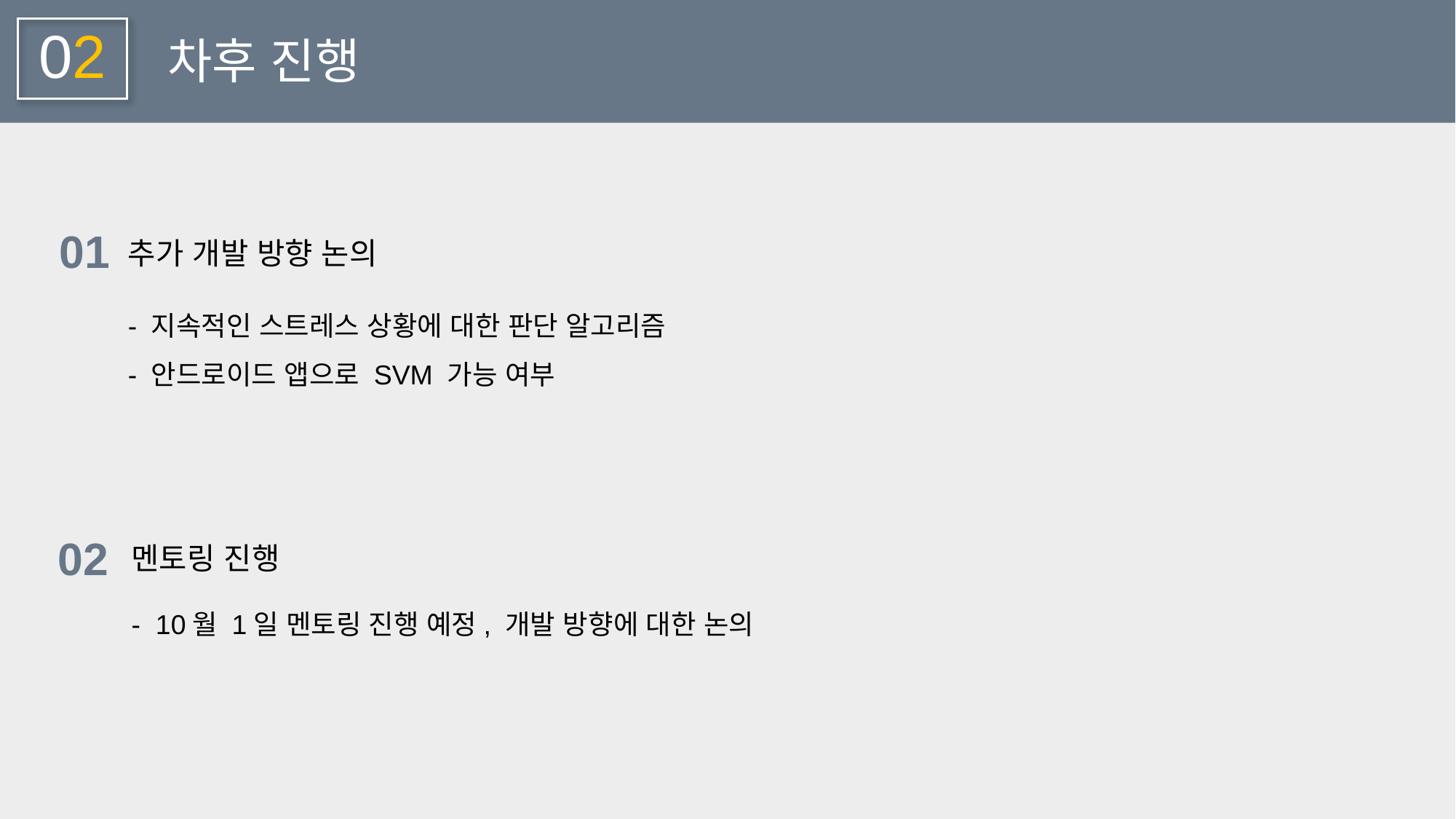

02

차후 진행
01
추가 개발 방향 논의
- 지속적인 스트레스 상황에 대한 판단 알고리즘
- 안드로이드 앱으로 SVM 가능 여부
02
멘토링 진행
-  10월 1일 멘토링 진행 예정, 개발 방향에 대한 논의